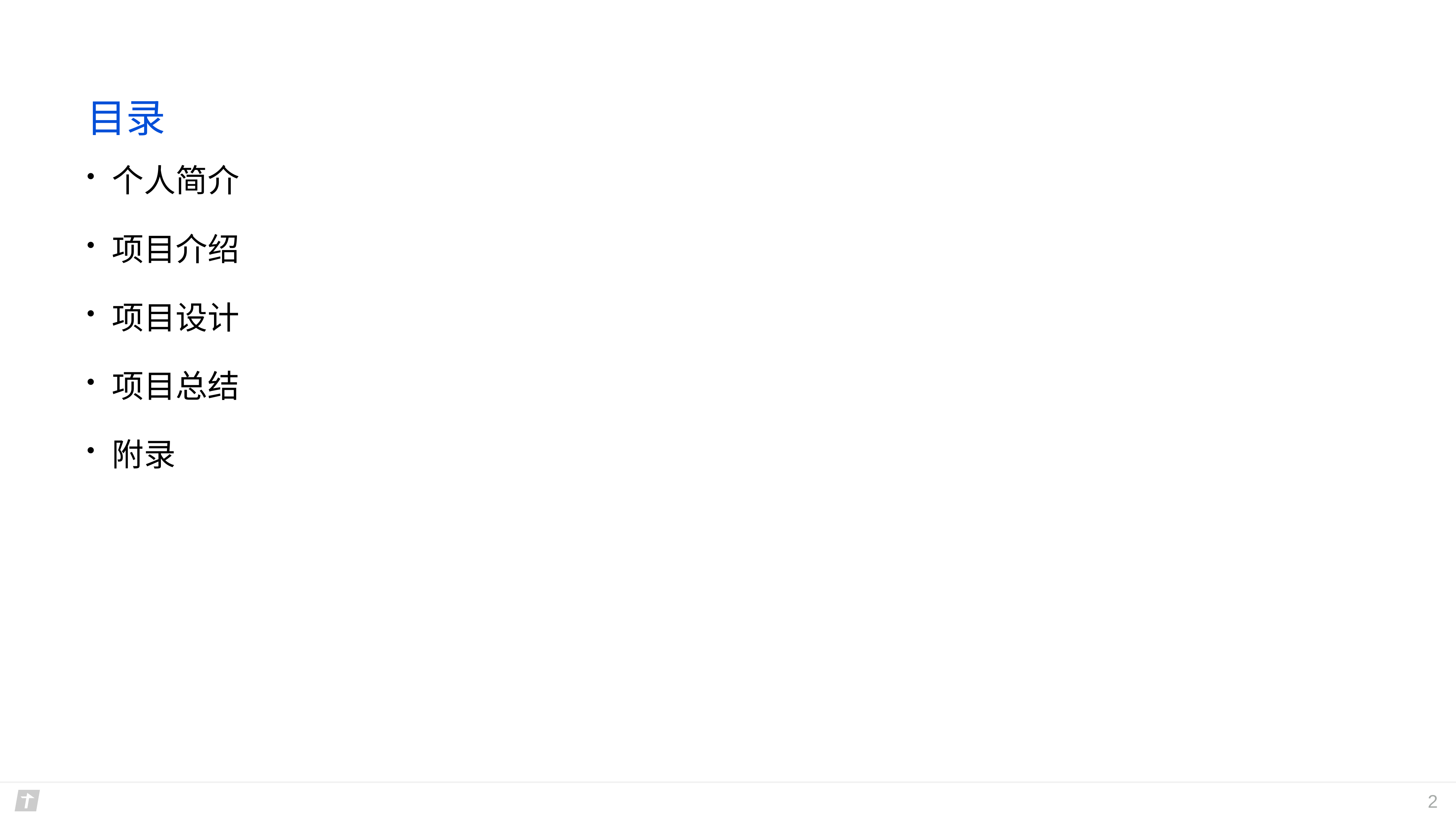

# 目录
个人简介
项目介绍
项目设计
项目总结
附录
2